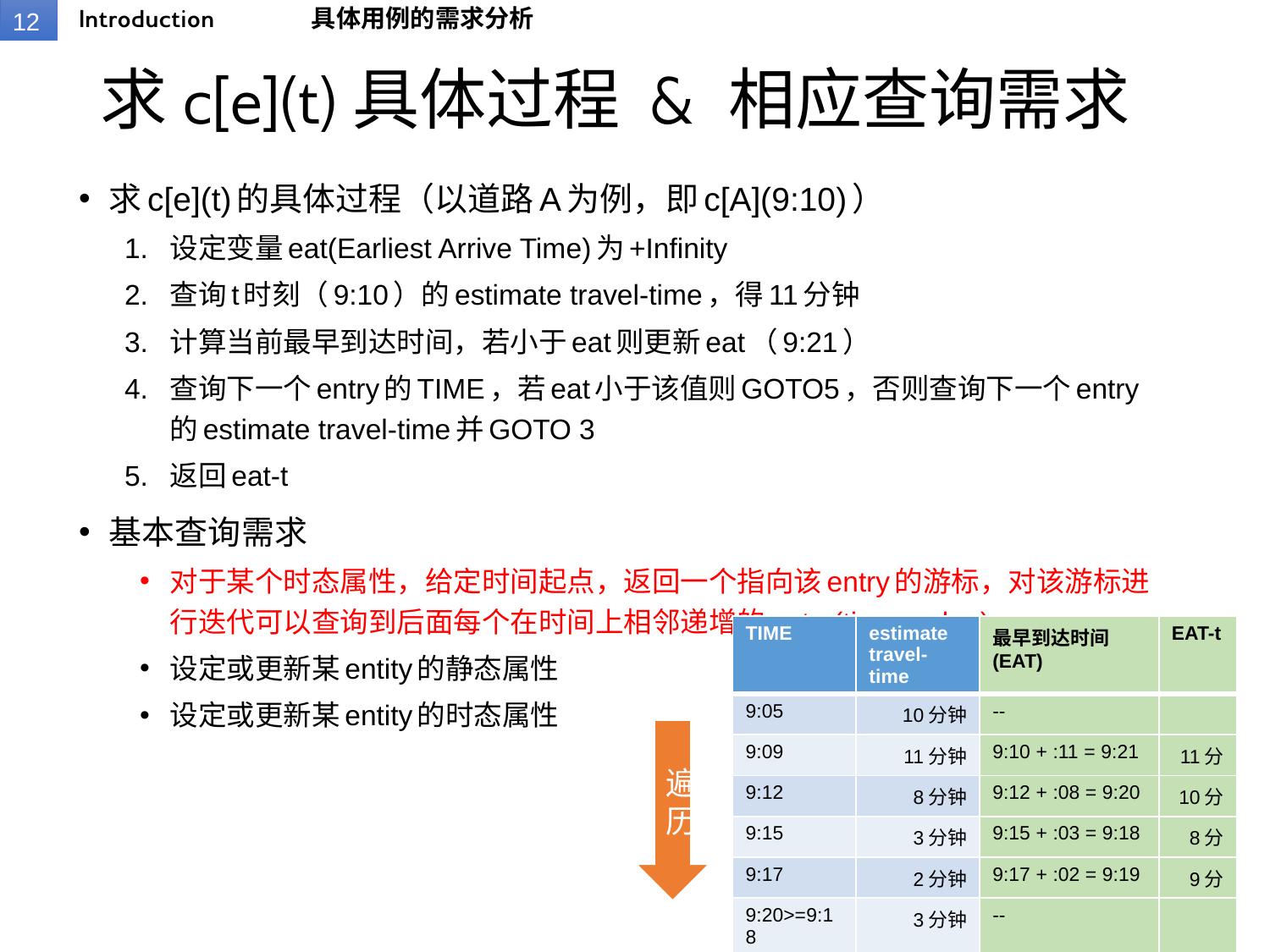

Introduction
具体用例的需求分析
# 求c[e](t)具体过程 & 相应查询需求
求c[e](t)的具体过程（以道路A为例，即c[A](9:10)）
设定变量eat(Earliest Arrive Time)为+Infinity
查询t时刻（9:10）的estimate travel-time，得11分钟
计算当前最早到达时间，若小于eat则更新eat（9:21）
查询下一个entry的TIME，若eat小于该值则GOTO5，否则查询下一个entry的estimate travel-time并GOTO 3
返回eat-t
基本查询需求
对于某个时态属性，给定时间起点，返回一个指向该entry的游标，对该游标进行迭代可以查询到后面每个在时间上相邻递增的entry(time, value)
设定或更新某entity的静态属性
设定或更新某entity的时态属性
| TIME | estimate travel-time | 最早到达时间 (EAT) | EAT-t |
| --- | --- | --- | --- |
| 9:05 | 10分钟 | -- |  |
| 9:09 | 11分钟 | 9:10 + :11 = 9:21 | 11分 |
| 9:12 | 8分钟 | 9:12 + :08 = 9:20 | 10分 |
| 9:15 | 3分钟 | 9:15 + :03 = 9:18 | 8分 |
| 9:17 | 2分钟 | 9:17 + :02 = 9:19 | 9分 |
| 9:20>=9:18 | 3分钟 | -- |  |
| … | … |  |  |
遍历